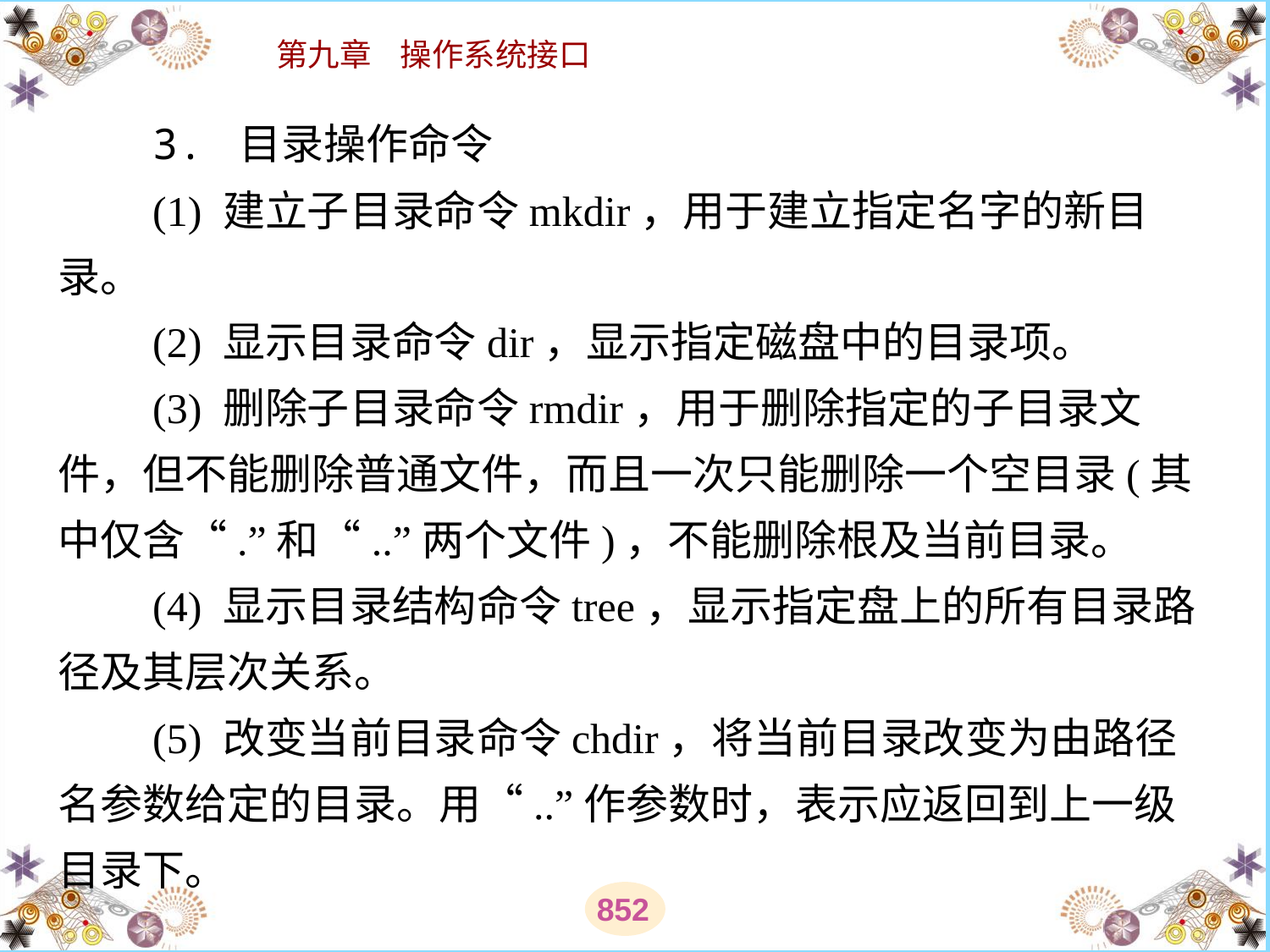

# 3. 目录操作命令 　　(1) 建立子目录命令mkdir，用于建立指定名字的新目录。 　　(2) 显示目录命令dir，显示指定磁盘中的目录项。 　　(3) 删除子目录命令rmdir，用于删除指定的子目录文件，但不能删除普通文件，而且一次只能删除一个空目录(其中仅含“.”和“..”两个文件)，不能删除根及当前目录。 　　(4) 显示目录结构命令tree，显示指定盘上的所有目录路径及其层次关系。 　　(5) 改变当前目录命令chdir，将当前目录改变为由路径名参数给定的目录。用“..”作参数时，表示应返回到上一级目录下。